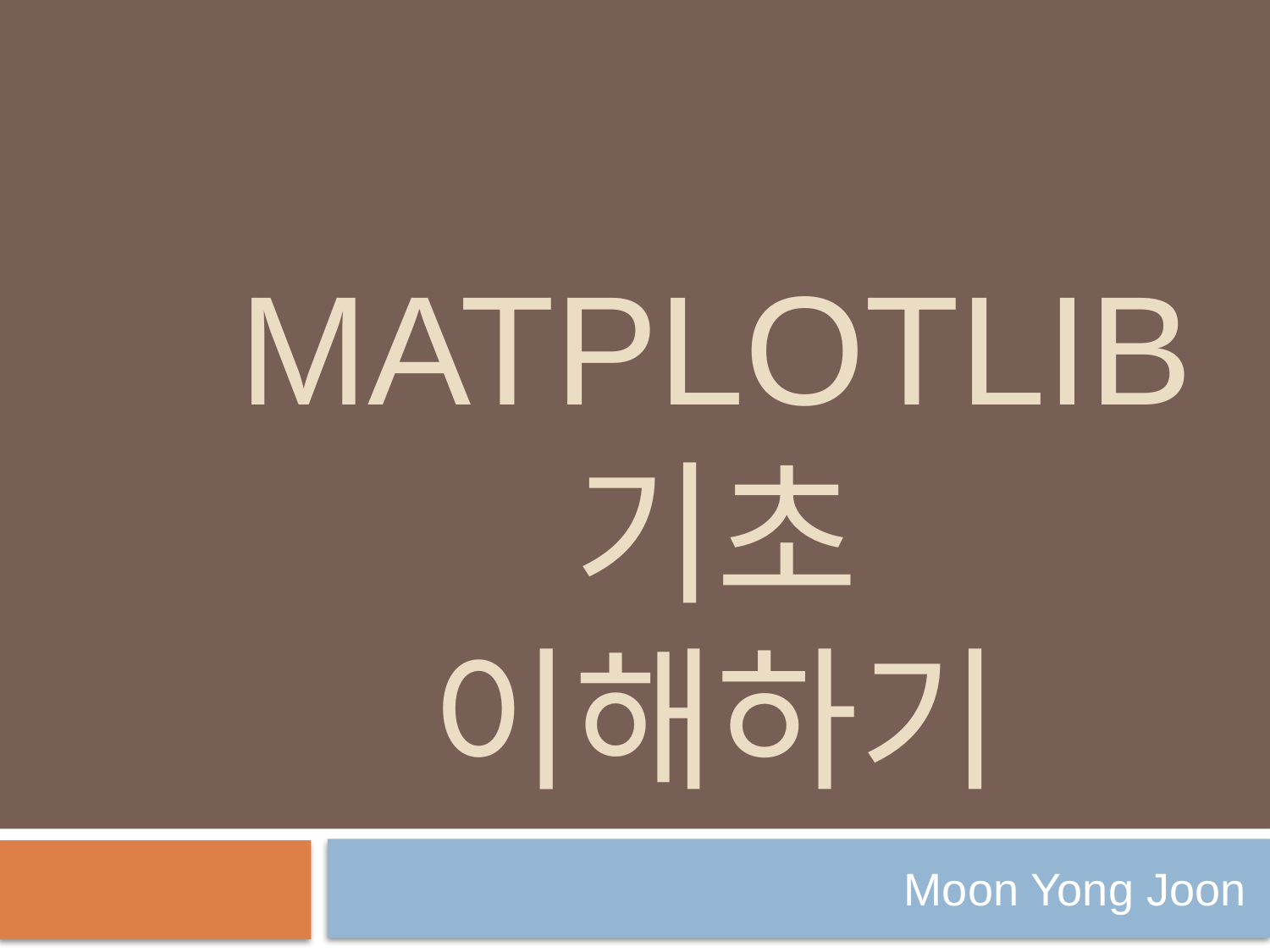

# Matplotlib 기초 이해하기
Moon Yong Joon